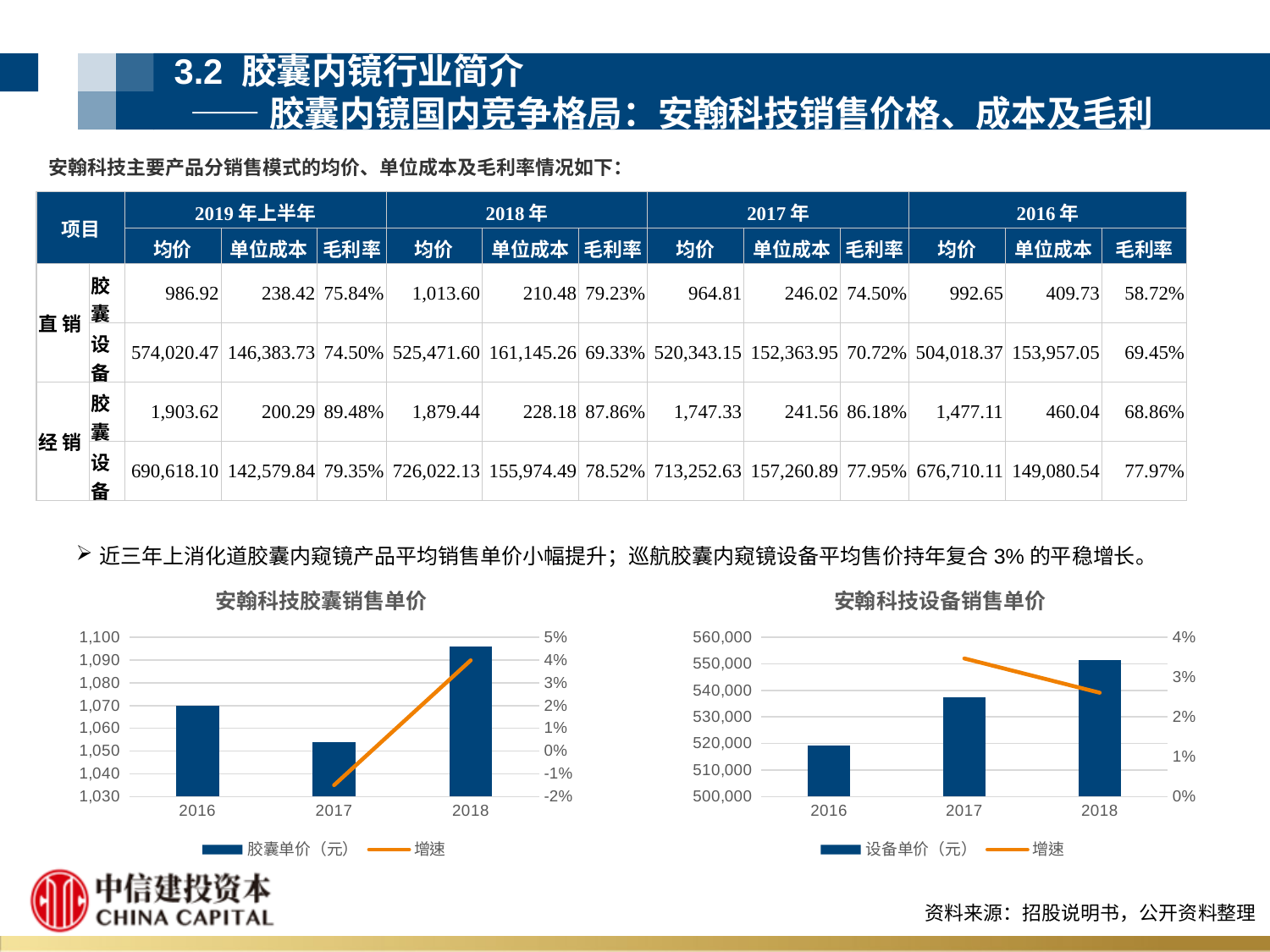

3.2 胶囊内镜行业简介
  ——胶囊内镜国内竞争格局：安翰科技销售价格、成本及毛利
安翰科技主要产品分销售模式的均价、单位成本及毛利率情况如下：
| 项目 |  | 2019年上半年 |  |  | 2018年 |  |  | 2017年 |  |  | 2016年 |  |  |
| --- | --- | --- | --- | --- | --- | --- | --- | --- | --- | --- | --- | --- | --- |
|  |  | 均价 | 单位成本 | 毛利率 | 均价 | 单位成本 | 毛利率 | 均价 | 单位成本 | 毛利率 | 均价 | 单位成本 | 毛利率 |
| 直 销 | 胶囊 | 986.92 | 238.42 | 75.84% | 1,013.60 | 210.48 | 79.23% | 964.81 | 246.02 | 74.50% | 992.65 | 409.73 | 58.72% |
|  | 设备 | 574,020.47 | 146,383.73 | 74.50% | 525,471.60 | 161,145.26 | 69.33% | 520,343.15 | 152,363.95 | 70.72% | 504,018.37 | 153,957.05 | 69.45% |
| 经 销 | 胶囊 | 1,903.62 | 200.29 | 89.48% | 1,879.44 | 228.18 | 87.86% | 1,747.33 | 241.56 | 86.18% | 1,477.11 | 460.04 | 68.86% |
|  | 设备 | 690,618.10 | 142,579.84 | 79.35% | 726,022.13 | 155,974.49 | 78.52% | 713,252.63 | 157,260.89 | 77.95% | 676,710.11 | 149,080.54 | 77.97% |

近三年上消化道胶囊内窥镜产品平均销售单价小幅提升；巡航胶囊内窥镜设备平均售价持年复合3%的平稳增长。

### Chart: 安翰科技胶囊销售单价

| Category | 胶囊单价（元） | 增速 |
|---|---|---|
| 2016 | 1070.0 | None |
| 2017 | 1054.0 | -0.014953271028037384 |
| 2018 | 1096.0 | 0.03984819734345351 |

### Chart: 安翰科技设备销售单价

| Category | 设备单价（元） | 增速 |
|---|---|---|
| 2016 | 519290.0 | None |
| 2017 | 537288.0 | 0.03465886113732211 |
| 2018 | 551294.0 | 0.026067956105477883 |
资料来源：招股说明书，公开资料整理